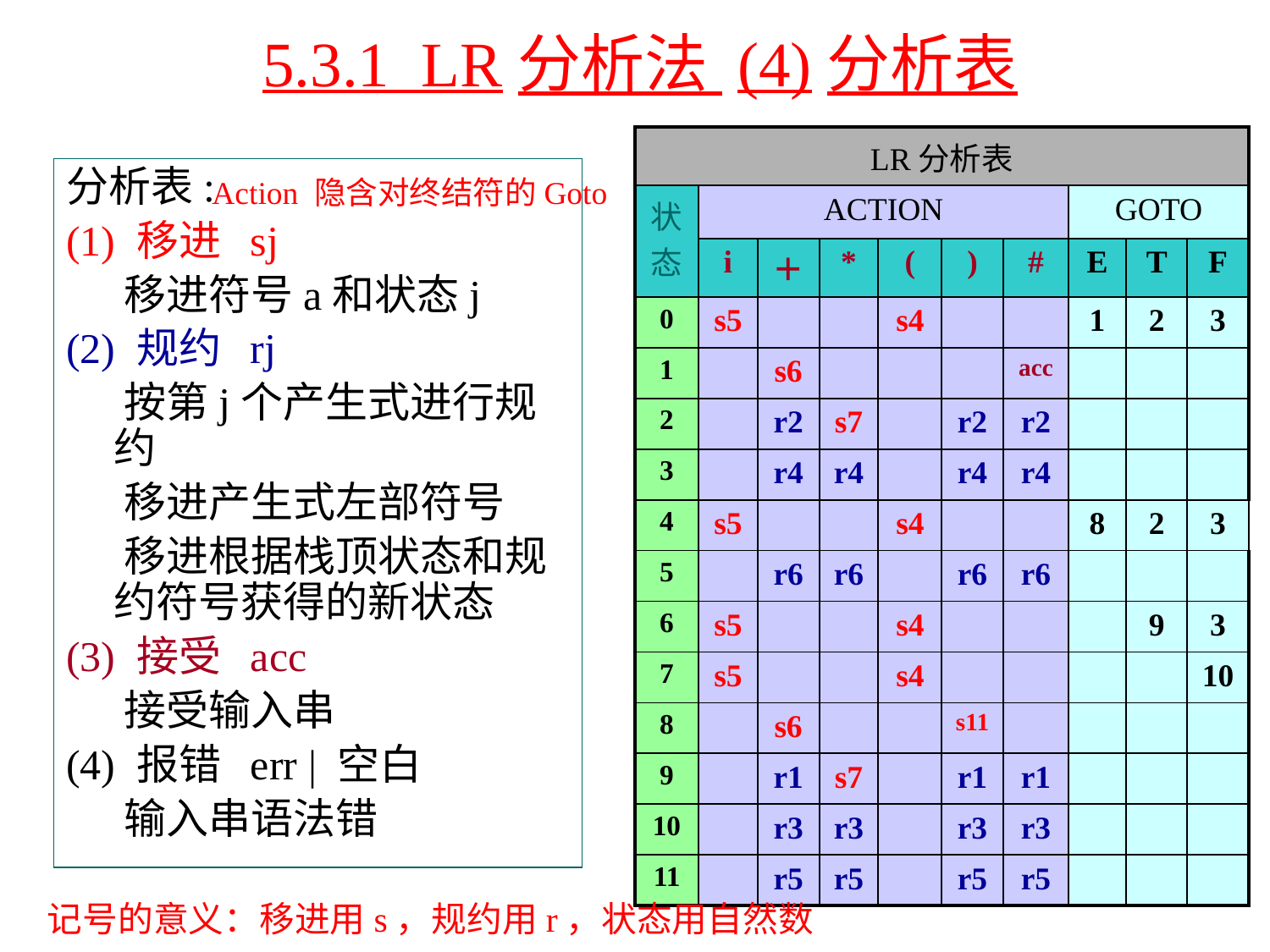

5.3.1  LR分析法 (4)分析表
| LR分析表 |  |  |  |  |  |  |  |  |  |
| --- | --- | --- | --- | --- | --- | --- | --- | --- | --- |
| 状态 | ACTION |  |  |  |  |  | GOTO |  |  |
|  | i | ＋ | \* | ( | ) | # | E | T | F |
| 0 | s5 |  |  | s4 |  |  | 1 | 2 | 3 |
| 1 |  | s6 |  |  |  | acc |  |  |  |
| 2 |  | r2 | s7 |  | r2 | r2 |  |  |  |
| 3 |  | r4 | r4 |  | r4 | r4 |  |  |  |
| 4 | s5 |  |  | s4 |  |  | 8 | 2 | 3 |
| 5 |  | r6 | r6 |  | r6 | r6 |  |  |  |
| 6 | s5 |  |  | s4 |  |  |  | 9 | 3 |
| 7 | s5 |  |  | s4 |  |  |  |  | 10 |
| 8 |  | s6 |  |  | s11 |  |  |  |  |
| 9 |  | r1 | s7 |  | r1 | r1 |  |  |  |
| 10 |  | r3 | r3 |  | r3 | r3 |  |  |  |
| 11 |  | r5 | r5 |  | r5 | r5 |  |  |  |
分析表:
(1) 移进  sj
     移进符号a和状态j
(2) 规约  rj
     按第j个产生式进行规约
     移进产生式左部符号
     移进根据栈顶状态和规约符号获得的新状态
(3) 接受  acc
     接受输入串
(4) 报错  err | 空白
     输入串语法错
Action 隐含对终结符的Goto
记号的意义：移进用s，规约用r，状态用自然数